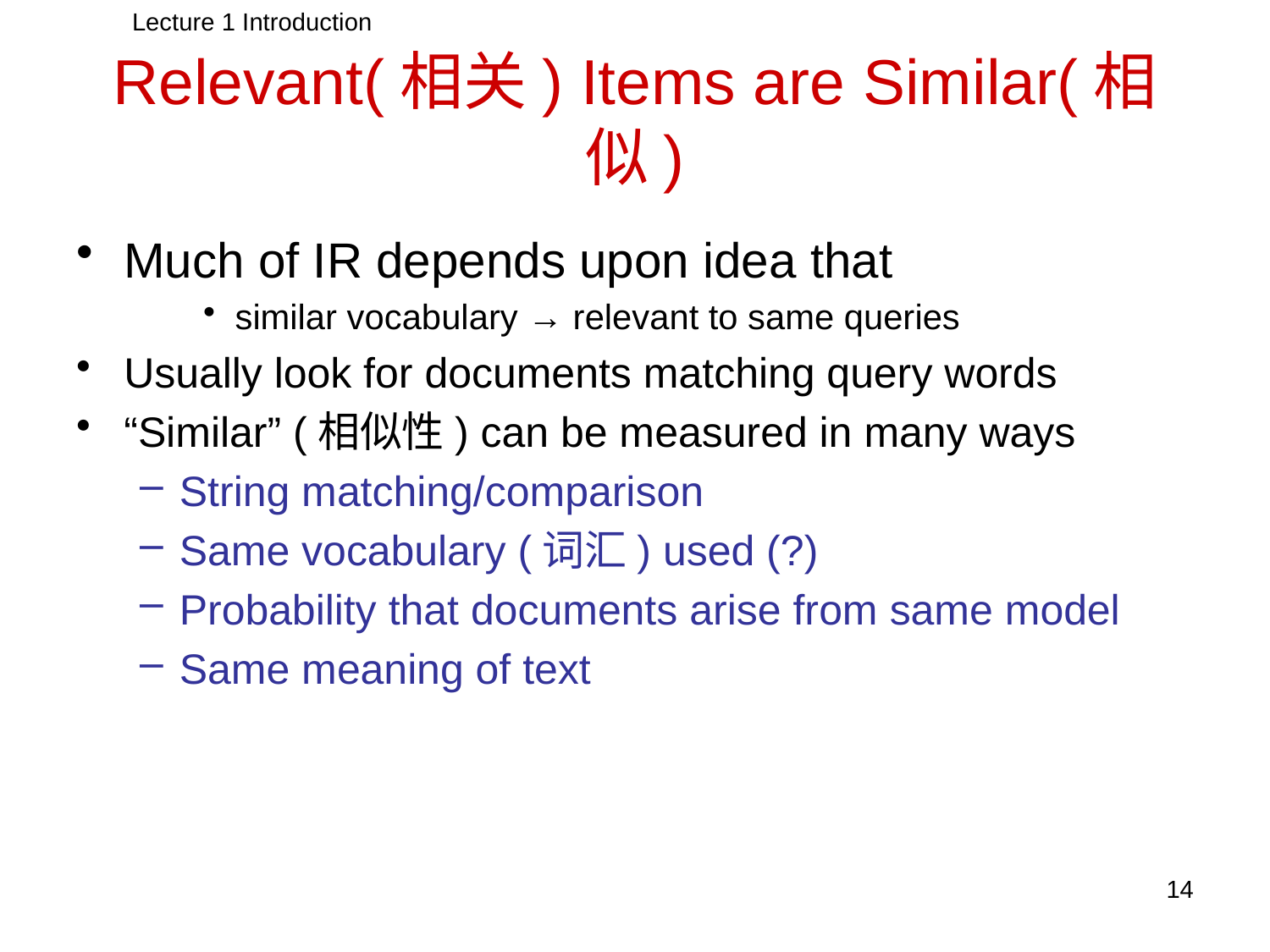

Lecture 1 Introduction
# Relevant(相关) Items are Similar(相似)
Much of IR depends upon idea that
similar vocabulary → relevant to same queries
Usually look for documents matching query words
“Similar” (相似性) can be measured in many ways
String matching/comparison
Same vocabulary (词汇) used (?)
Probability that documents arise from same model
Same meaning of text

14